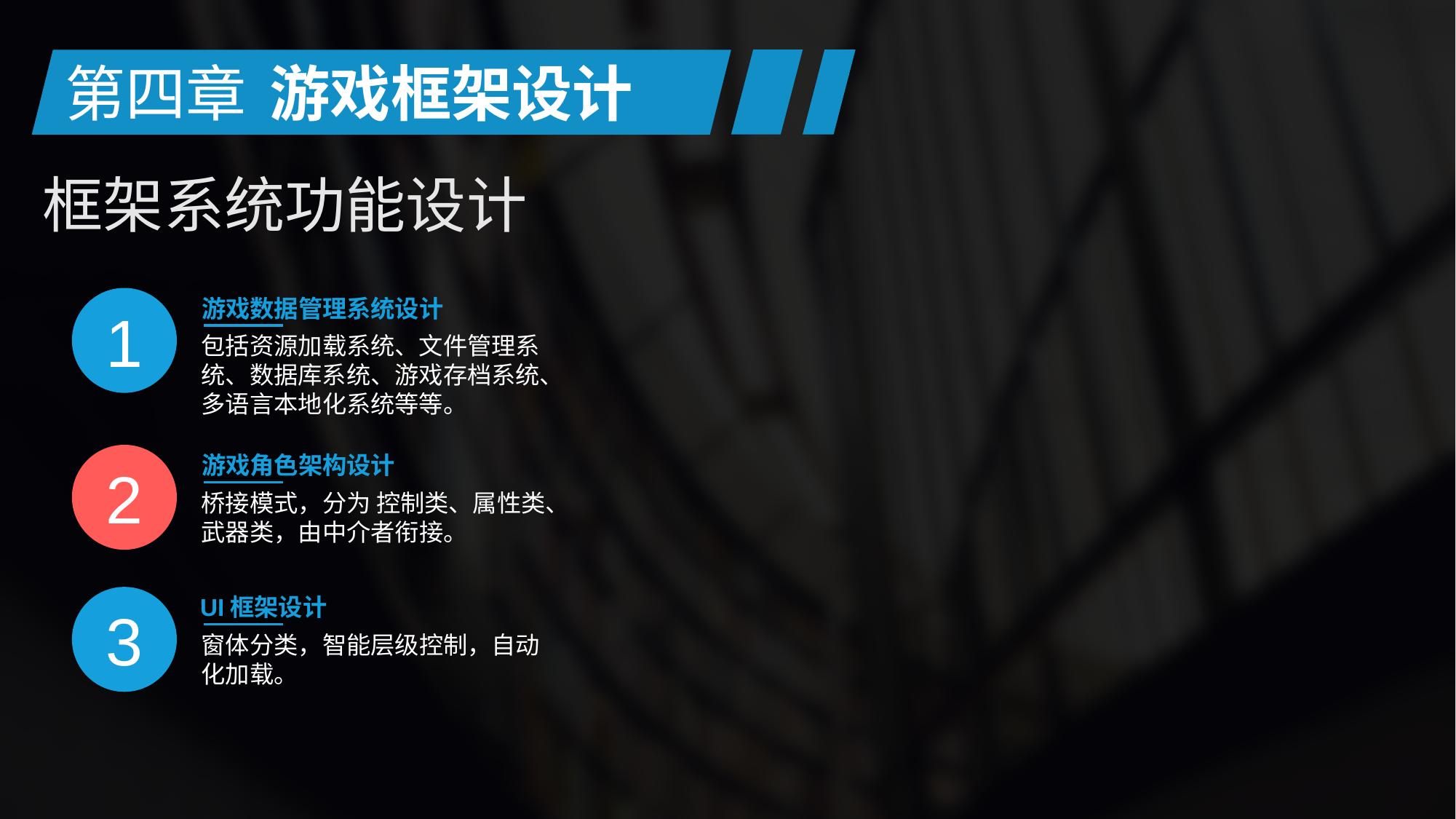

第四章
游戏框架设计
框架系统功能设计
1
游戏数据管理系统设计
包括资源加载系统、文件管理系统、数据库系统、游戏存档系统、多语言本地化系统等等。
2
游戏角色架构设计
桥接模式，分为 控制类、属性类、武器类，由中介者衔接。
3
UI框架设计
窗体分类，智能层级控制，自动化加载。